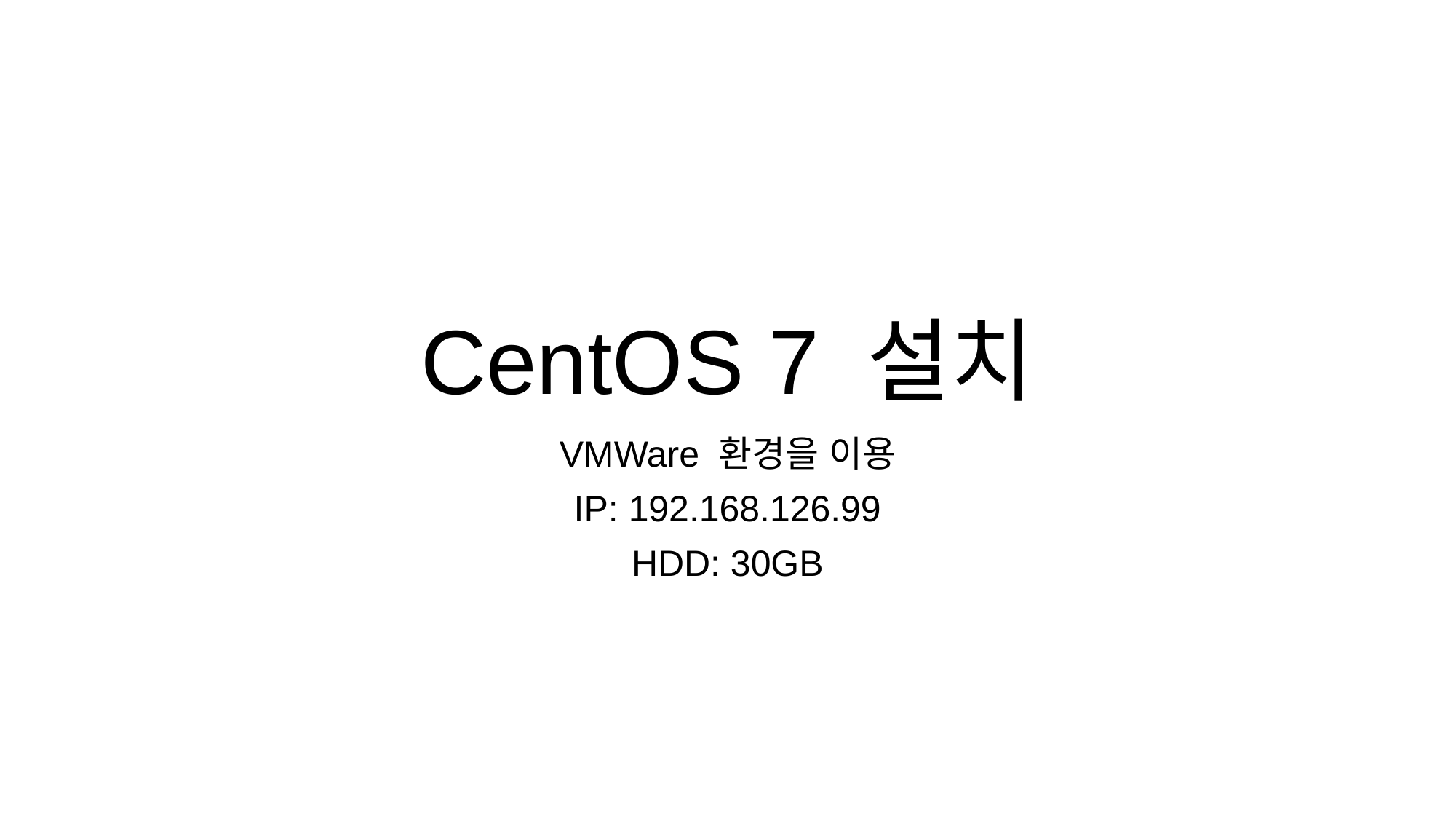

# CentOS 7 설치
VMWare 환경을 이용
IP: 192.168.126.99
HDD: 30GB